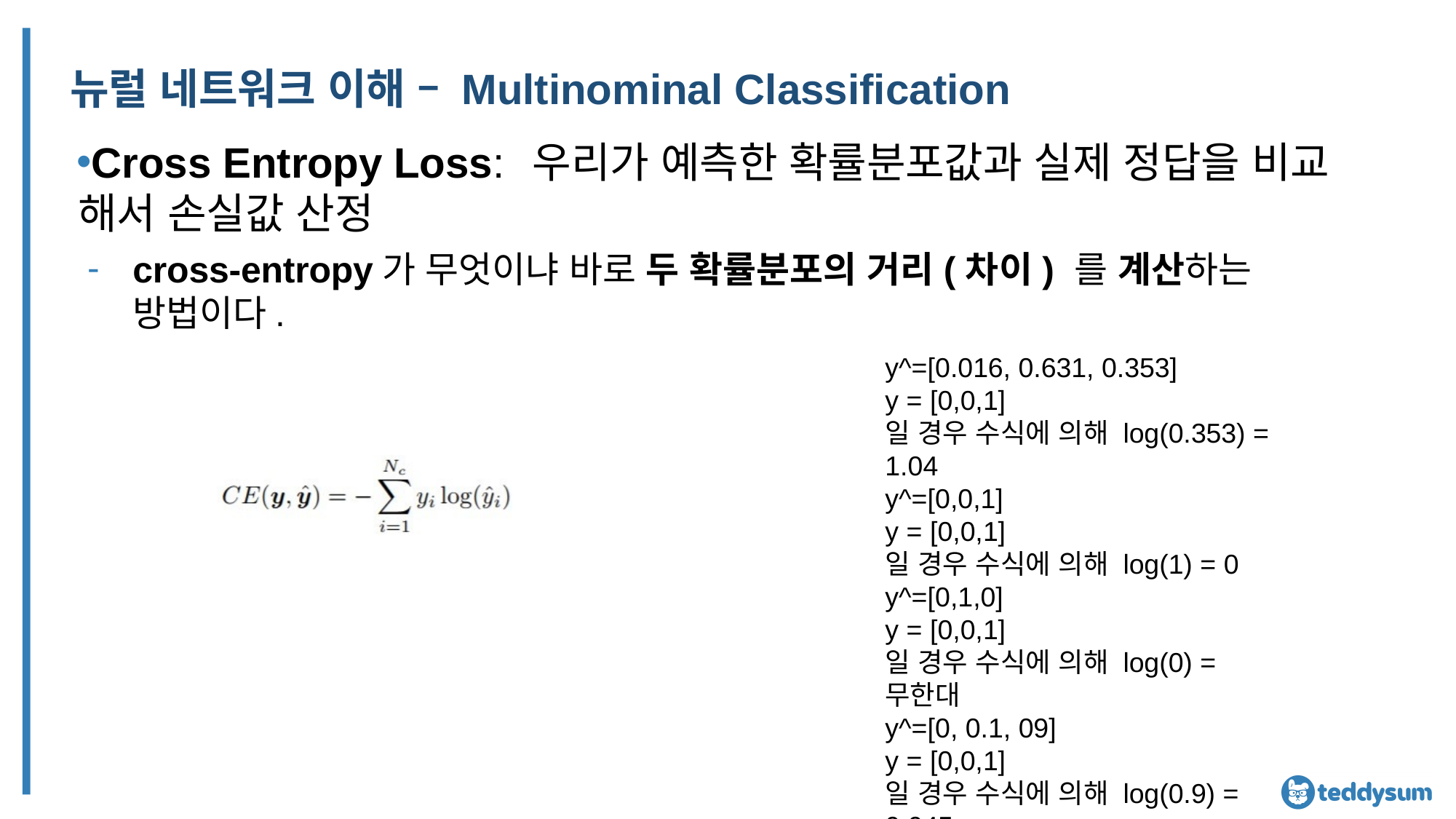

# 뉴럴 네트워크 이해 – Multinominal Classification
Cross Entropy Loss: 우리가 예측한 확률분포값과 실제 정답을 비교 해서 손실값 산정
cross-entropy가 무엇이냐 바로 두 확률분포의 거리(차이) 를 계산하는 방법이다.
y^=[0.016, 0.631, 0.353]
y = [0,0,1]
일 경우 수식에 의해 ­log(0.353) = 1.04
y^=[0,0,1]
y = [0,0,1]
일 경우 수식에 의해 ­log(1) = 0
y^=[0,1,0]
y = [0,0,1]
일 경우 수식에 의해 ­log(0) = 무한대
y^=[0, 0.1, 09]
y = [0,0,1]
일 경우 수식에 의해 ­log(0.9) = 0.045